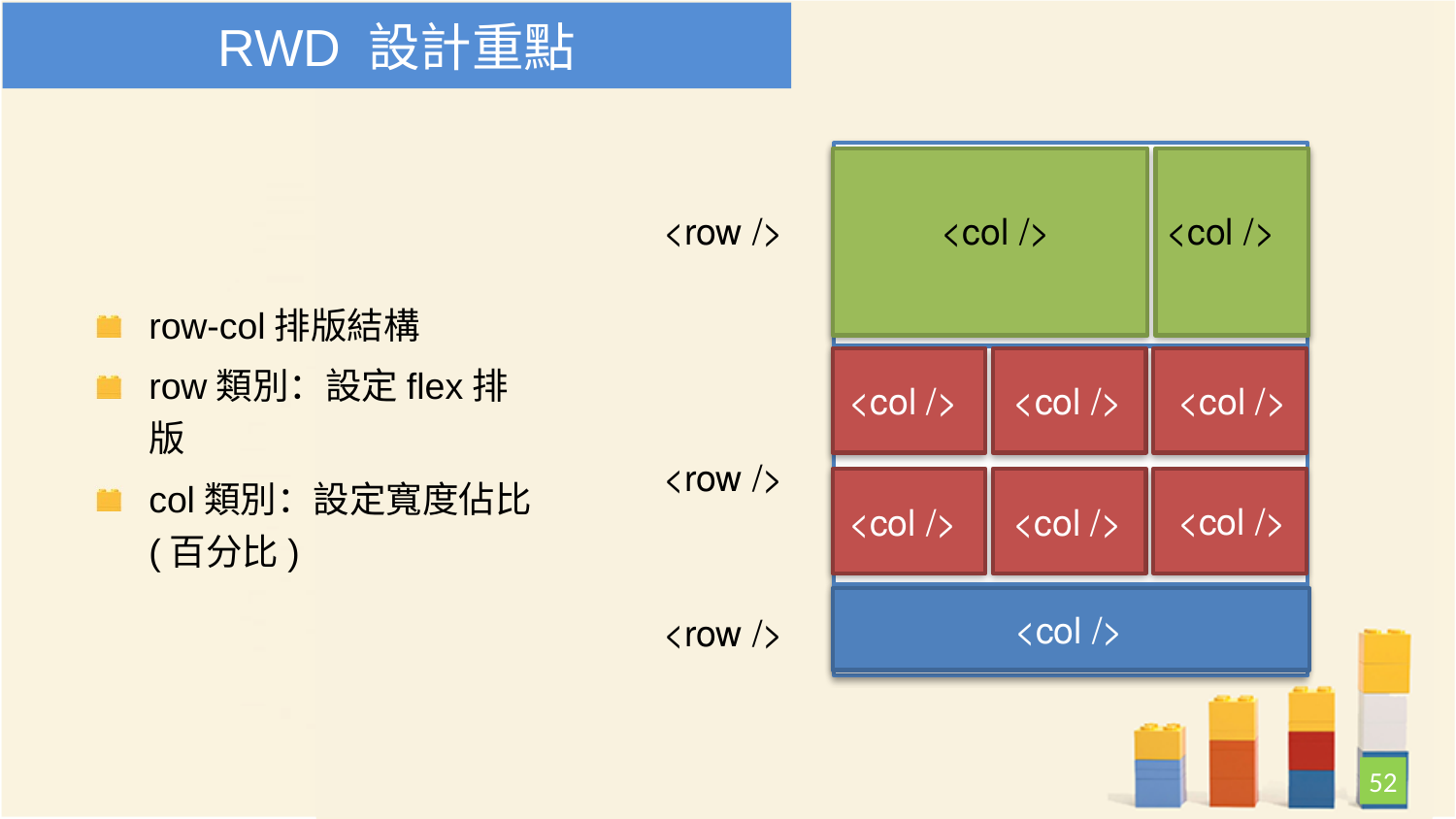

# RWD 設計重點

<row />
<row />
<row />

<col />
<col />
row-col排版結構
row類別：設定flex排版
col類別：設定寬度佔比(百分比)

<col />
<col />
<col />

<col />
<col />
<col />

<col />
52